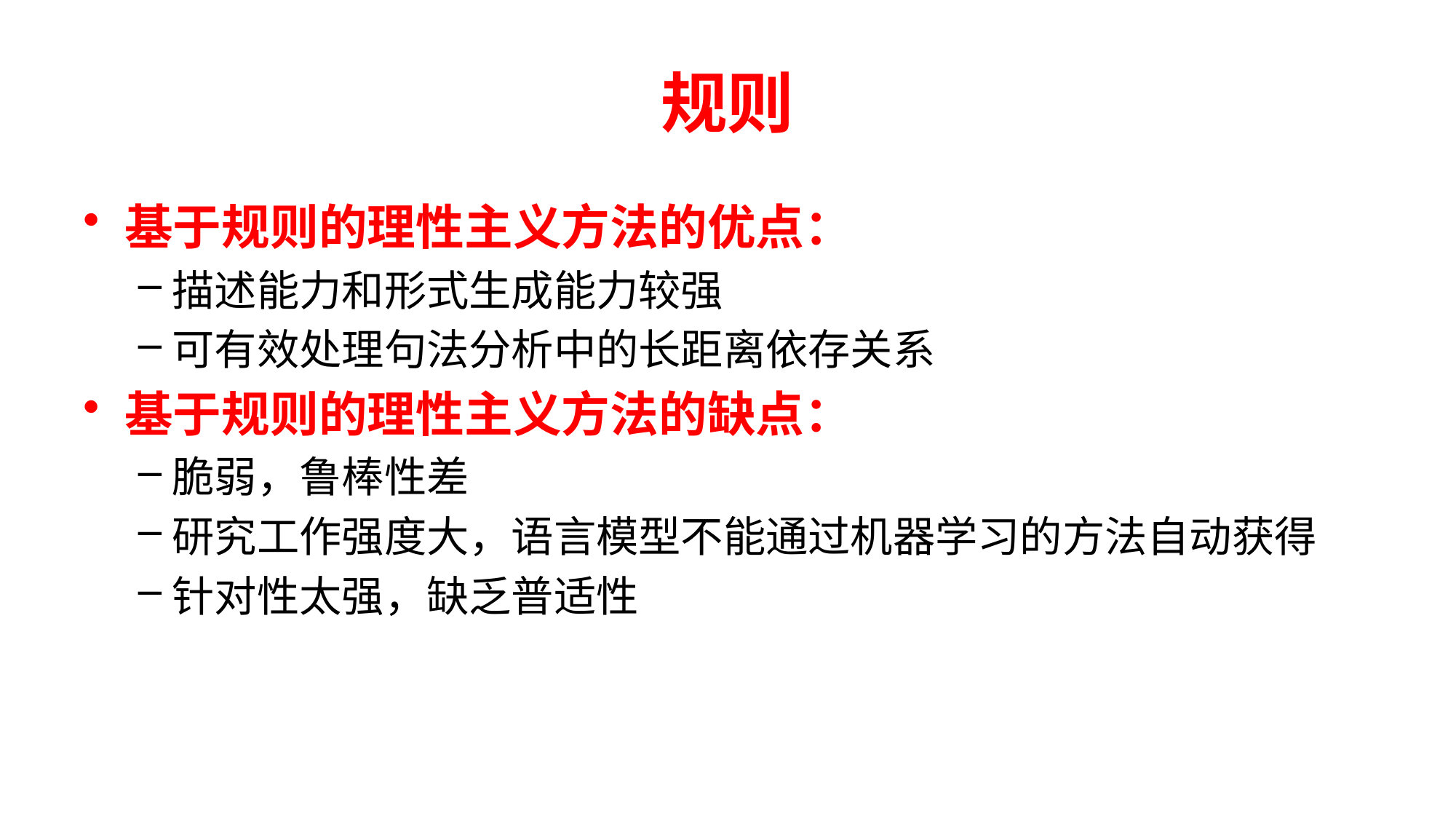

# 规则
基于规则的理性主义方法的优点：
描述能力和形式生成能力较强
可有效处理句法分析中的长距离依存关系
基于规则的理性主义方法的缺点：
脆弱，鲁棒性差
研究工作强度大，语言模型不能通过机器学习的方法自动获得
针对性太强，缺乏普适性